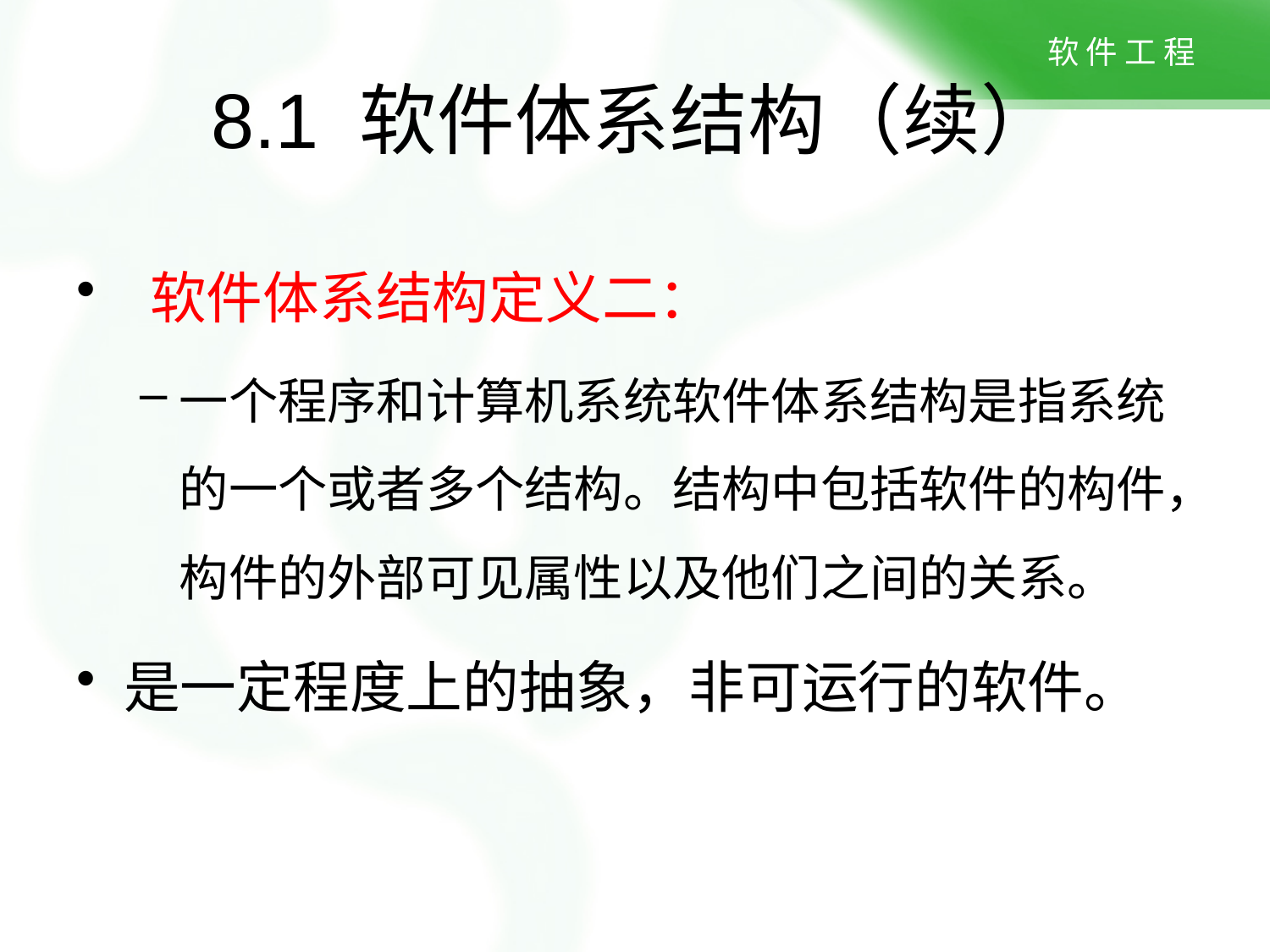

8.1 软件体系结构（续）
 软件体系结构定义二：
一个程序和计算机系统软件体系结构是指系统的一个或者多个结构。结构中包括软件的构件，构件的外部可见属性以及他们之间的关系。
是一定程度上的抽象，非可运行的软件。